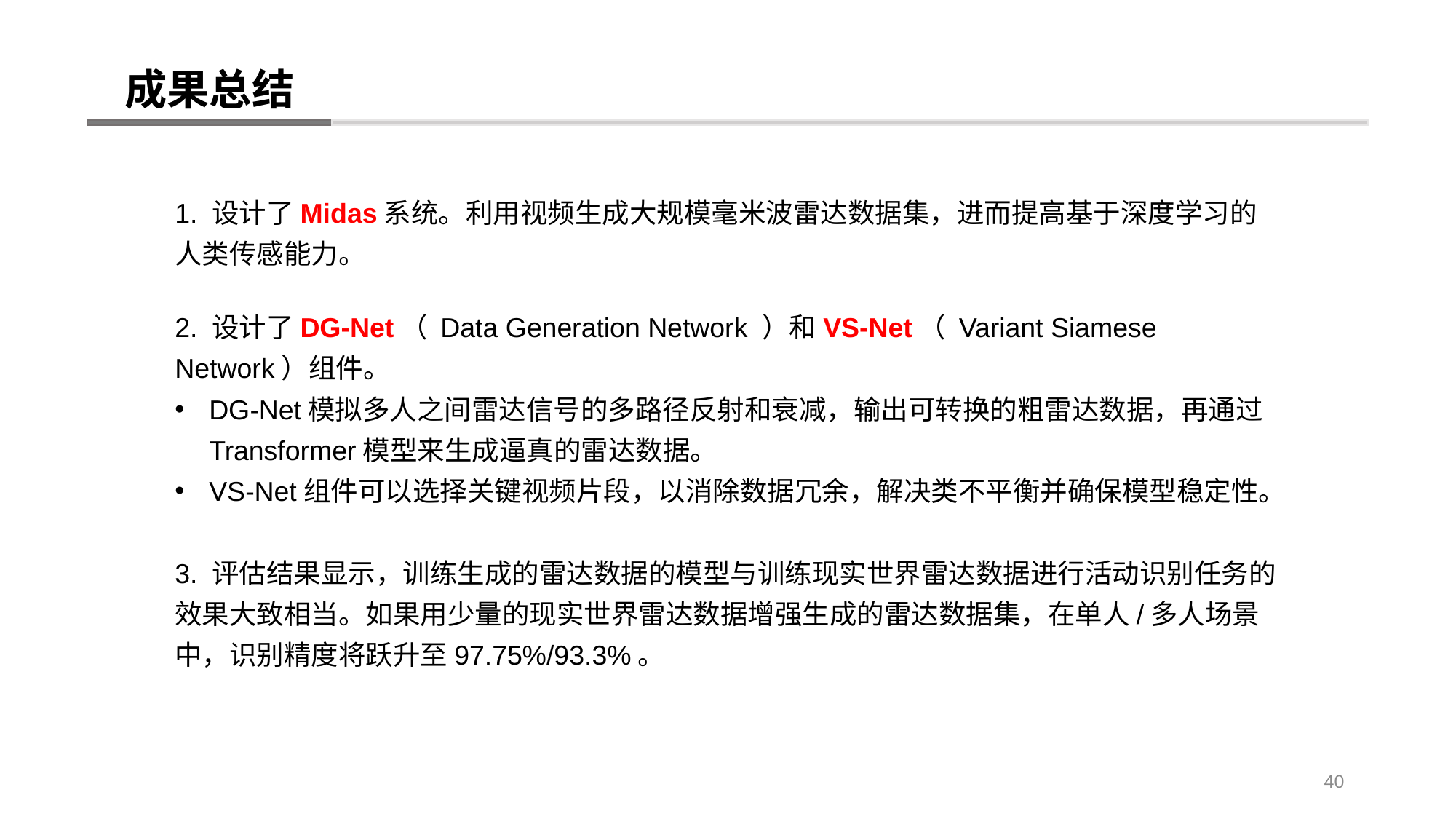

成果总结

1. 设计了Midas系统。利用视频生成大规模毫米波雷达数据集，进而提高基于深度学习的人类传感能力。
2. 设计了DG-Net（ Data Generation Network ）和VS-Net（ Variant Siamese Network）组件。
DG-Net模拟多人之间雷达信号的多路径反射和衰减，输出可转换的粗雷达数据，再通过Transformer模型来生成逼真的雷达数据。
VS-Net组件可以选择关键视频片段，以消除数据冗余，解决类不平衡并确保模型稳定性。

3. 评估结果显示，训练生成的雷达数据的模型与训练现实世界雷达数据进行活动识别任务的效果大致相当。如果用少量的现实世界雷达数据增强生成的雷达数据集，在单人/多人场景中，识别精度将跃升至97.75%/93.3%。

40